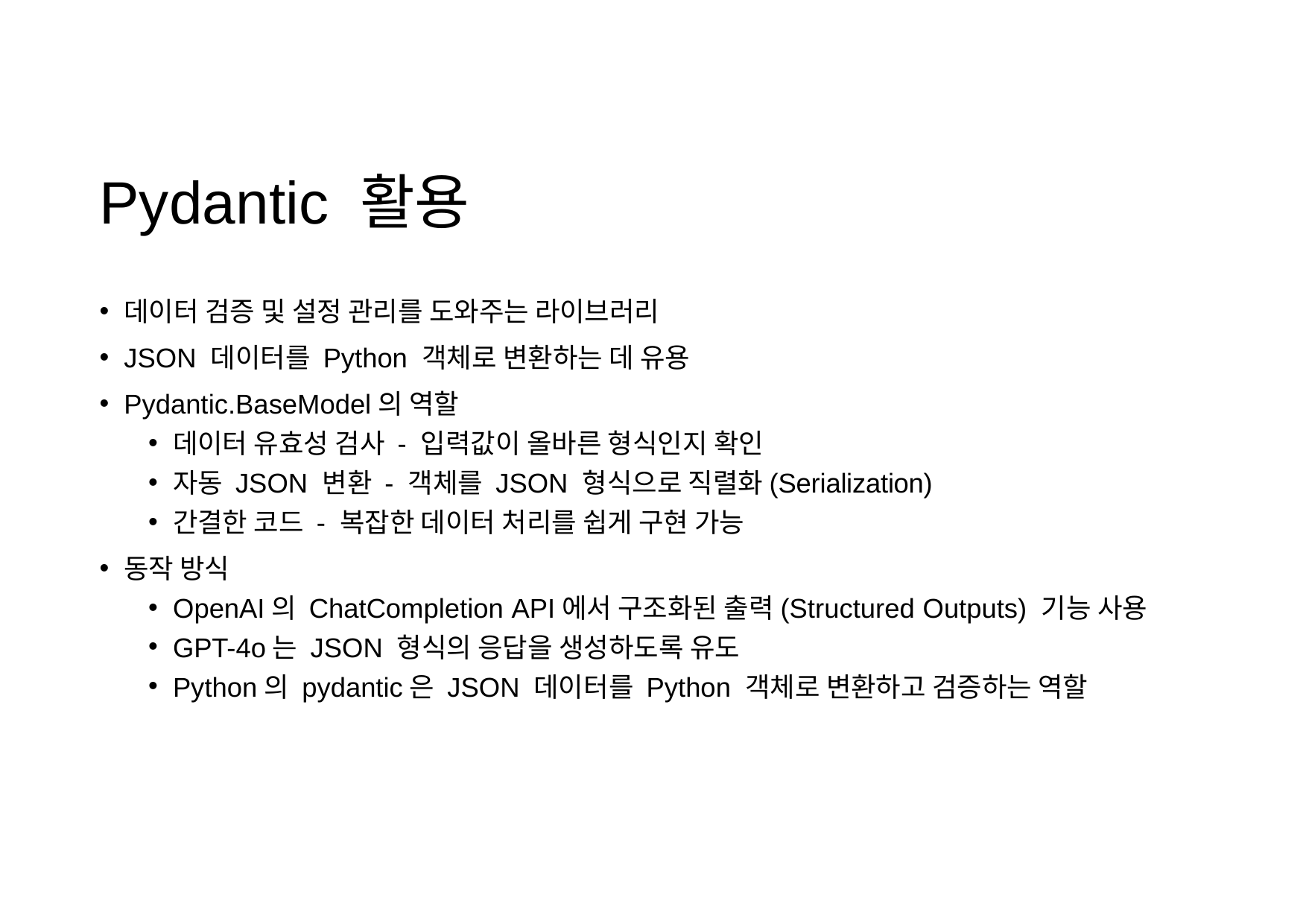

# Pydantic 활용
데이터 검증 및 설정 관리를 도와주는 라이브러리
JSON 데이터를 Python 객체로 변환하는 데 유용
Pydantic.BaseModel의 역할
데이터 유효성 검사 - 입력값이 올바른 형식인지 확인
자동 JSON 변환 - 객체를 JSON 형식으로 직렬화(Serialization)
간결한 코드 - 복잡한 데이터 처리를 쉽게 구현 가능
동작 방식
OpenAI의 ChatCompletion API에서 구조화된 출력(Structured Outputs) 기능 사용
GPT-4o는 JSON 형식의 응답을 생성하도록 유도
Python의 pydantic은 JSON 데이터를 Python 객체로 변환하고 검증하는 역할